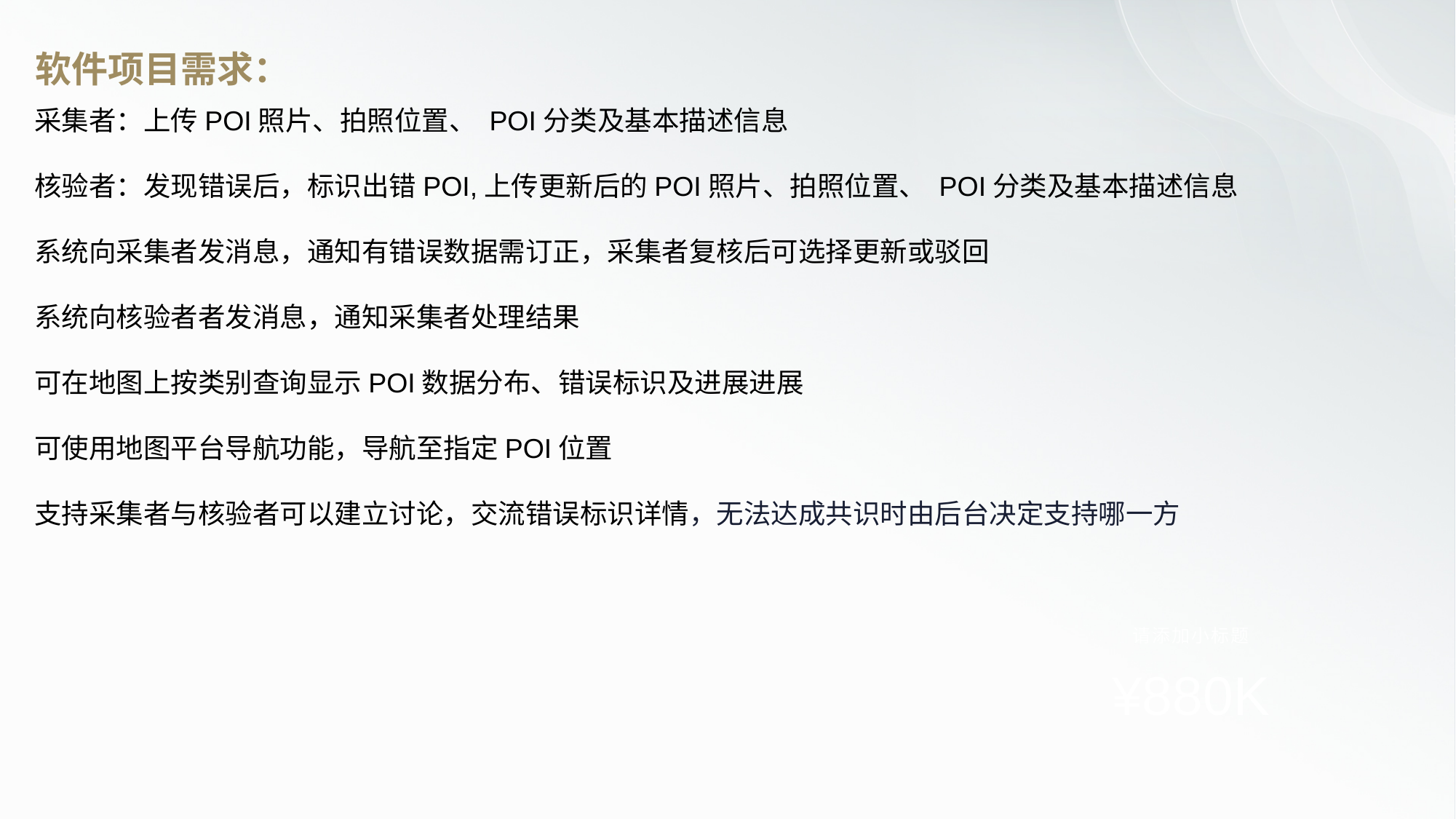

软件项目需求：
采集者：上传POI照片、拍照位置、 POI分类及基本描述信息

核验者：发现错误后，标识出错POI,上传更新后的POI照片、拍照位置、 POI分类及基本描述信息

系统向采集者发消息，通知有错误数据需订正，采集者复核后可选择更新或驳回

系统向核验者者发消息，通知采集者处理结果

可在地图上按类别查询显示POI数据分布、错误标识及进展进展

可使用地图平台导航功能，导航至指定POI位置

支持采集者与核验者可以建立讨论，交流错误标识详情，无法达成共识时由后台决定支持哪一方
请添加小标题
¥880K